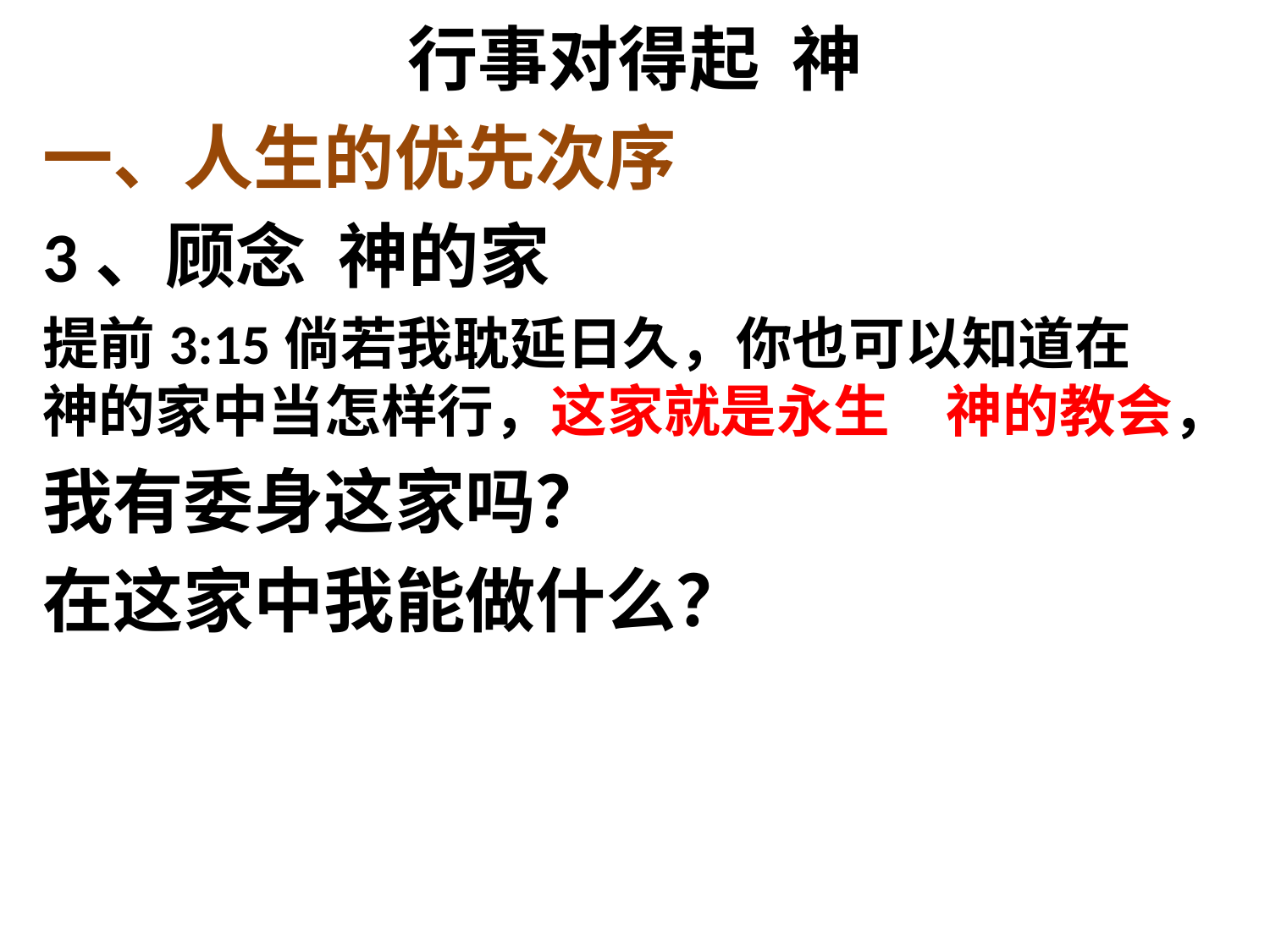

# 行事对得起  神
一、人生的优先次序
3、顾念  神的家
提前3:15倘若我耽延日久，你也可以知道在　神的家中当怎样行，这家就是永生　神的教会，
我有委身这家吗？
在这家中我能做什么？